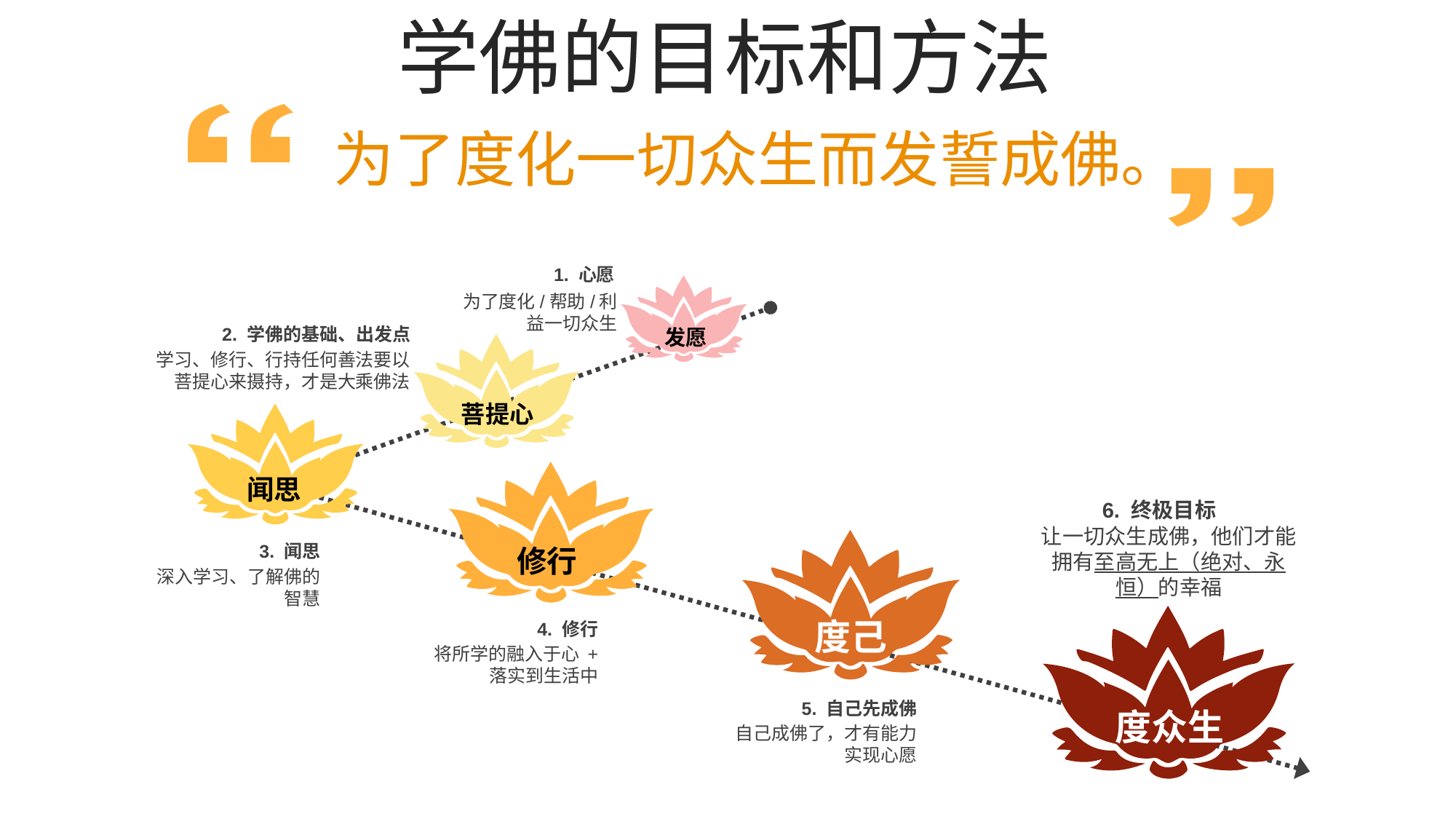

学佛的目标和方法

  为了度化一切众生而发誓成佛。

1. 心愿
为了度化/帮助/利益一切众生

2. 学佛的基础、出发点
学习、修行、行持任何善法要以菩提心来摄持，才是大乘佛法
发愿

菩提心

闻思
6. 终极目标
让一切众生成佛，他们才能拥有至高无上（绝对、永恒）的幸福

3. 闻思
深入学习、了解佛的智慧
修行

度己
4. 修行
将所学的融入于心 + 落实到生活中
5. 自己先成佛
自己成佛了，才有能力实现心愿
度众生